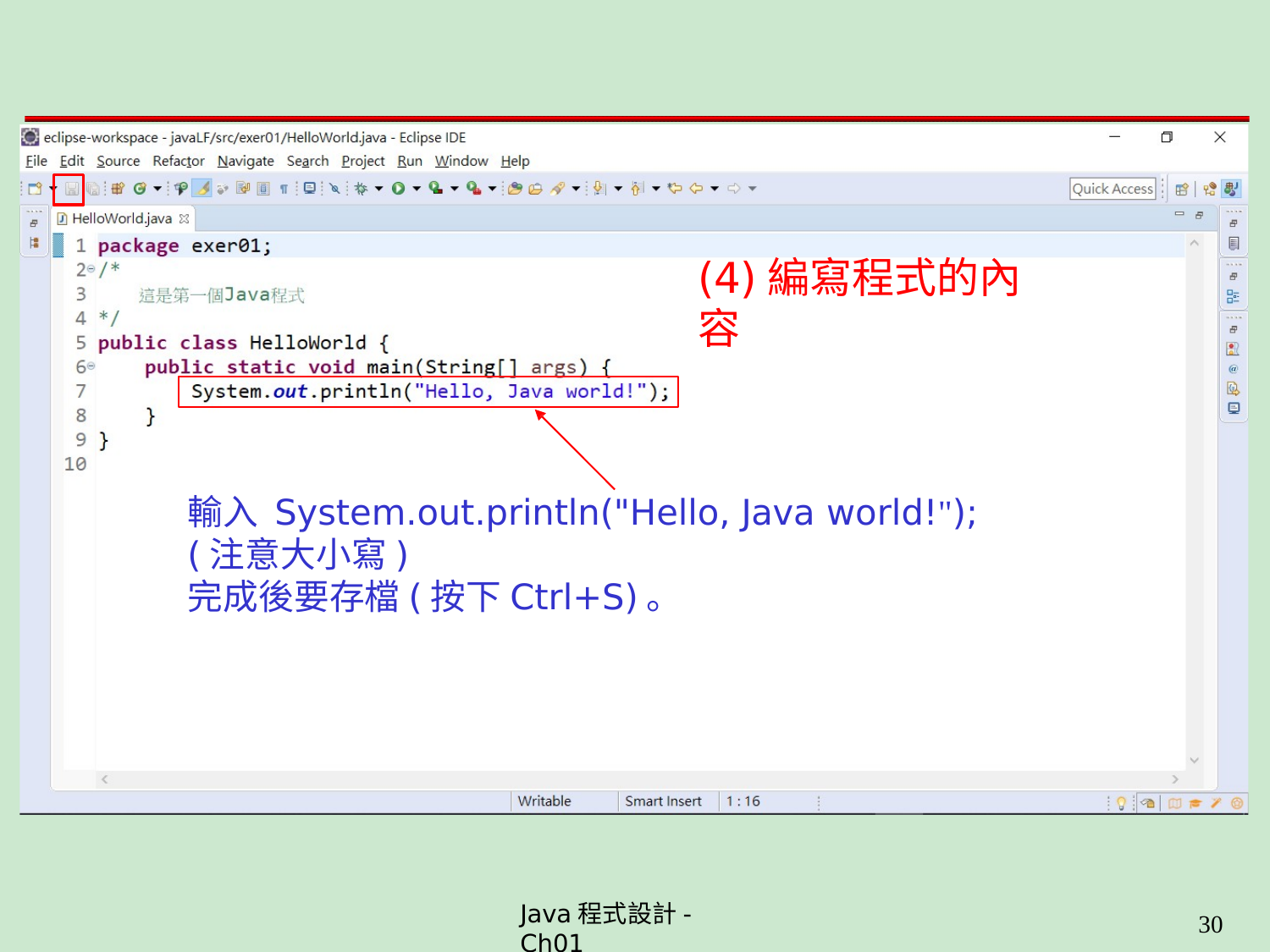

# (4)編寫程式的內容
輸入 System.out.println("Hello, Java world!");  (注意大小寫)
完成後要存檔(按下Ctrl+S)。
Java程式設計-Ch01
30